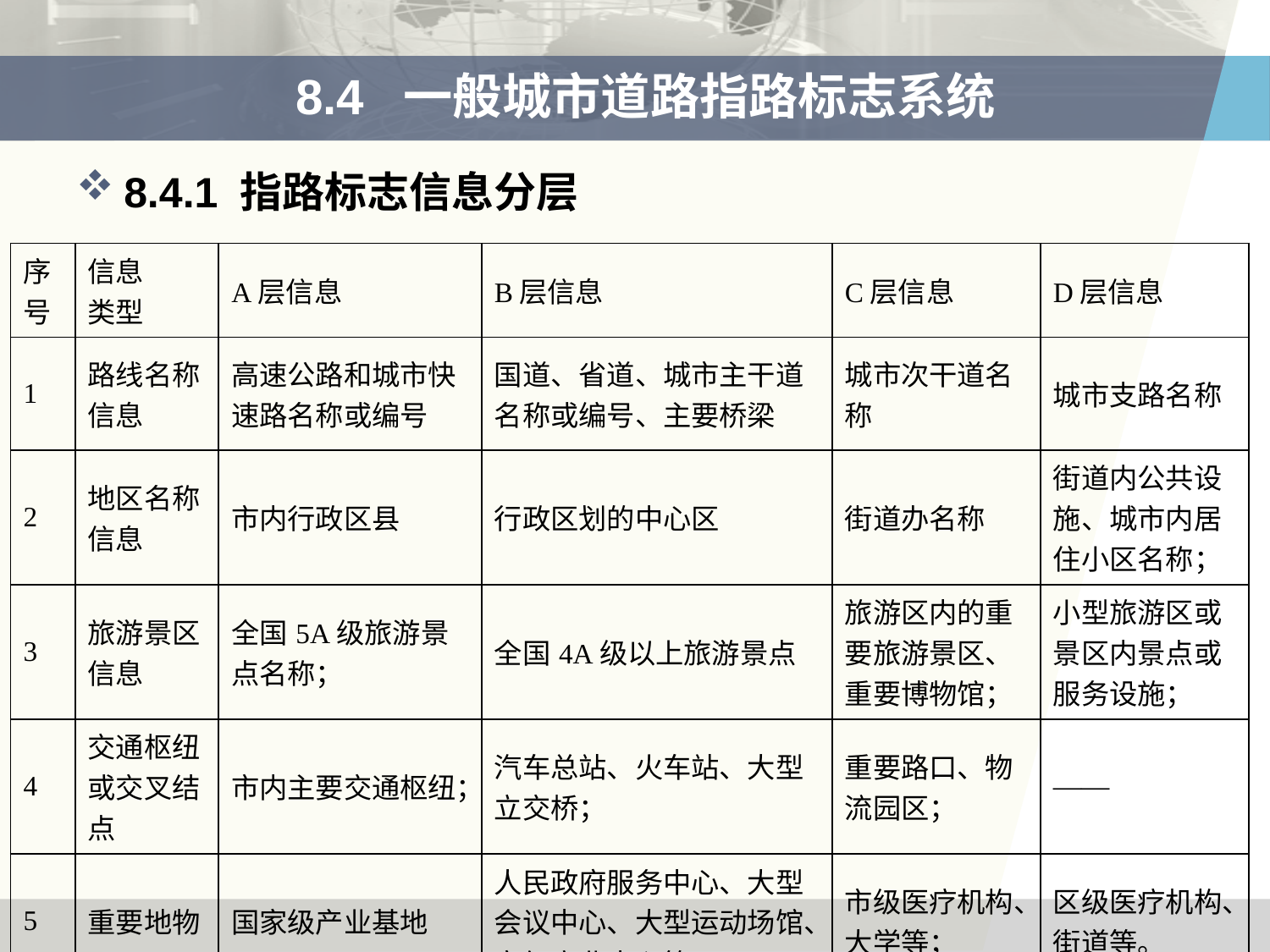

# 8.4  一般城市道路指路标志系统
8.4.1 指路标志信息分层

| 序号 | 信息 类型 | A层信息 | B层信息 | C层信息 | D层信息 |
| --- | --- | --- | --- | --- | --- |
| 1 | 路线名称信息 | 高速公路和城市快速路名称或编号 | 国道、省道、城市主干道名称或编号、主要桥梁 | 城市次干道名称 | 城市支路名称 |
| 2 | 地区名称信息 | 市内行政区县 | 行政区划的中心区 | 街道办名称 | 街道内公共设施、城市内居住小区名称； |
| 3 | 旅游景区信息 | 全国5A级旅游景点名称； | 全国4A级以上旅游景点 | 旅游区内的重要旅游景区、重要博物馆； | 小型旅游区或景区内景点或服务设施； |
| 4 | 交通枢纽或交叉结点 | 市内主要交通枢纽； | 汽车总站、火车站、大型立交桥； | 重要路口、物流园区； | —— |
| 5 | 重要地物 | 国家级产业基地 | 人民政府服务中心、大型会议中心、大型运动场馆、市级商业中心等； | 市级医疗机构、大学等； | 区级医疗机构、街道等。 |